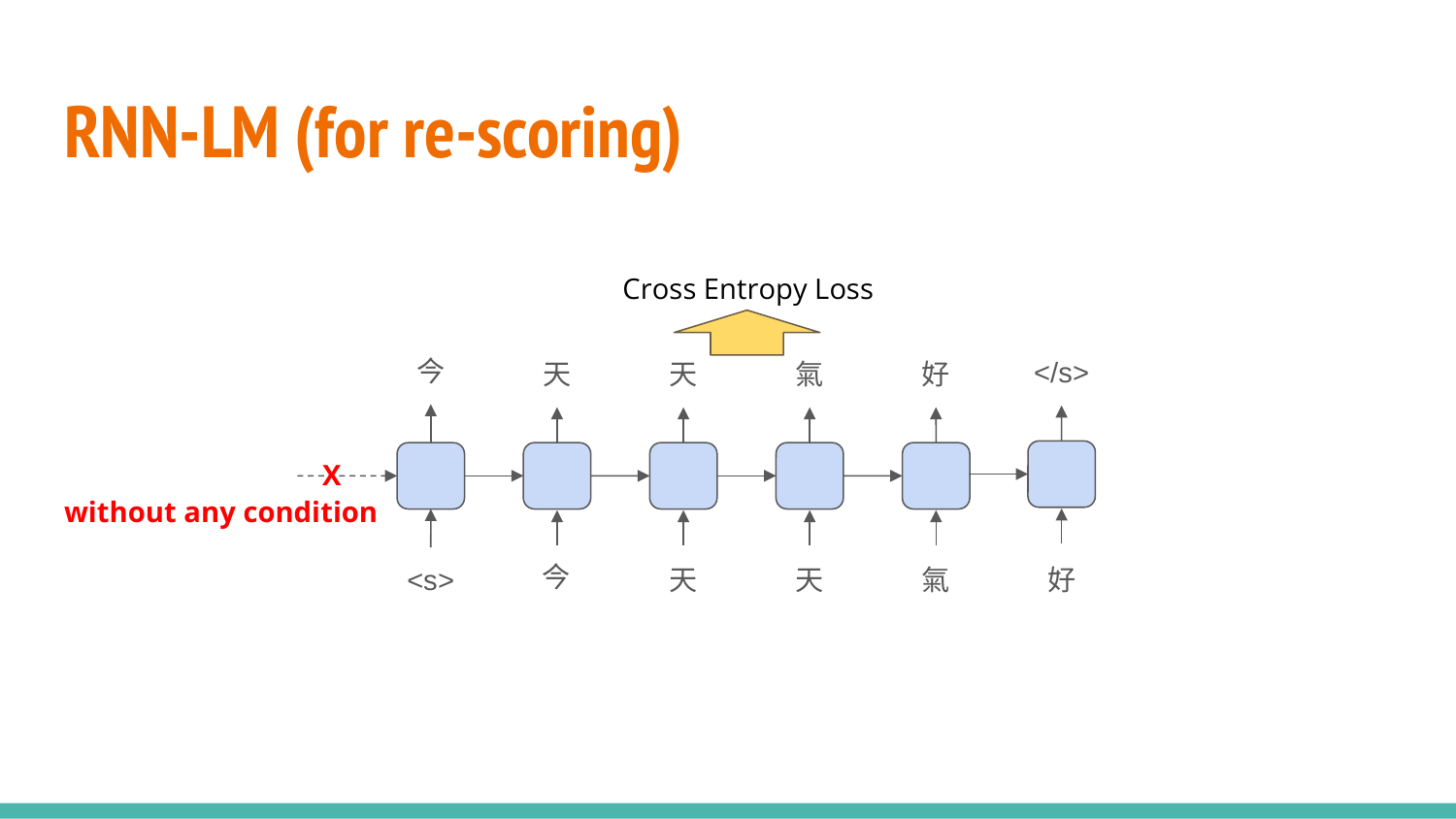

# RNN-LM (for re-scoring)
Cross Entropy Loss

今
</s>
天
天
氣
好

好
X

氣

今

天

天
without any condition
<s>